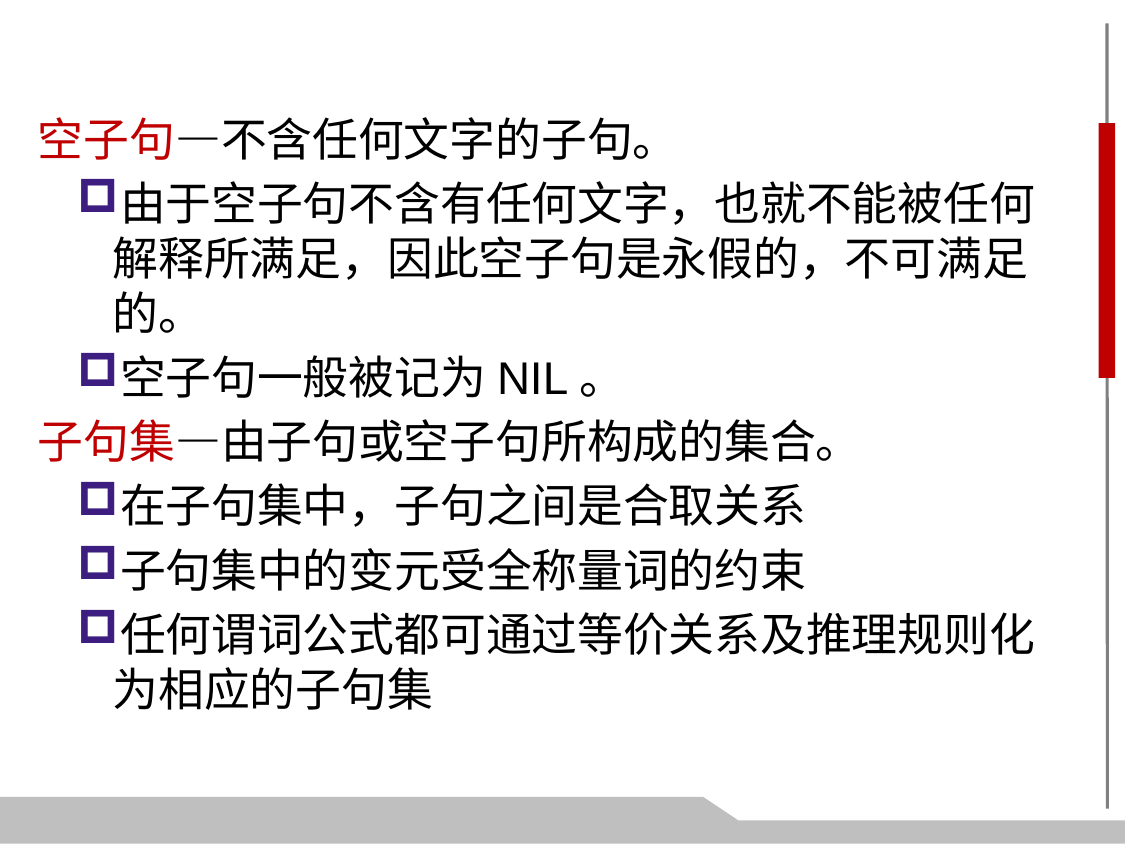

空子句—不含任何文字的子句。
由于空子句不含有任何文字，也就不能被任何解释所满足，因此空子句是永假的，不可满足的。
空子句一般被记为NIL。
子句集—由子句或空子句所构成的集合。
在子句集中，子句之间是合取关系
子句集中的变元受全称量词的约束
任何谓词公式都可通过等价关系及推理规则化为相应的子句集